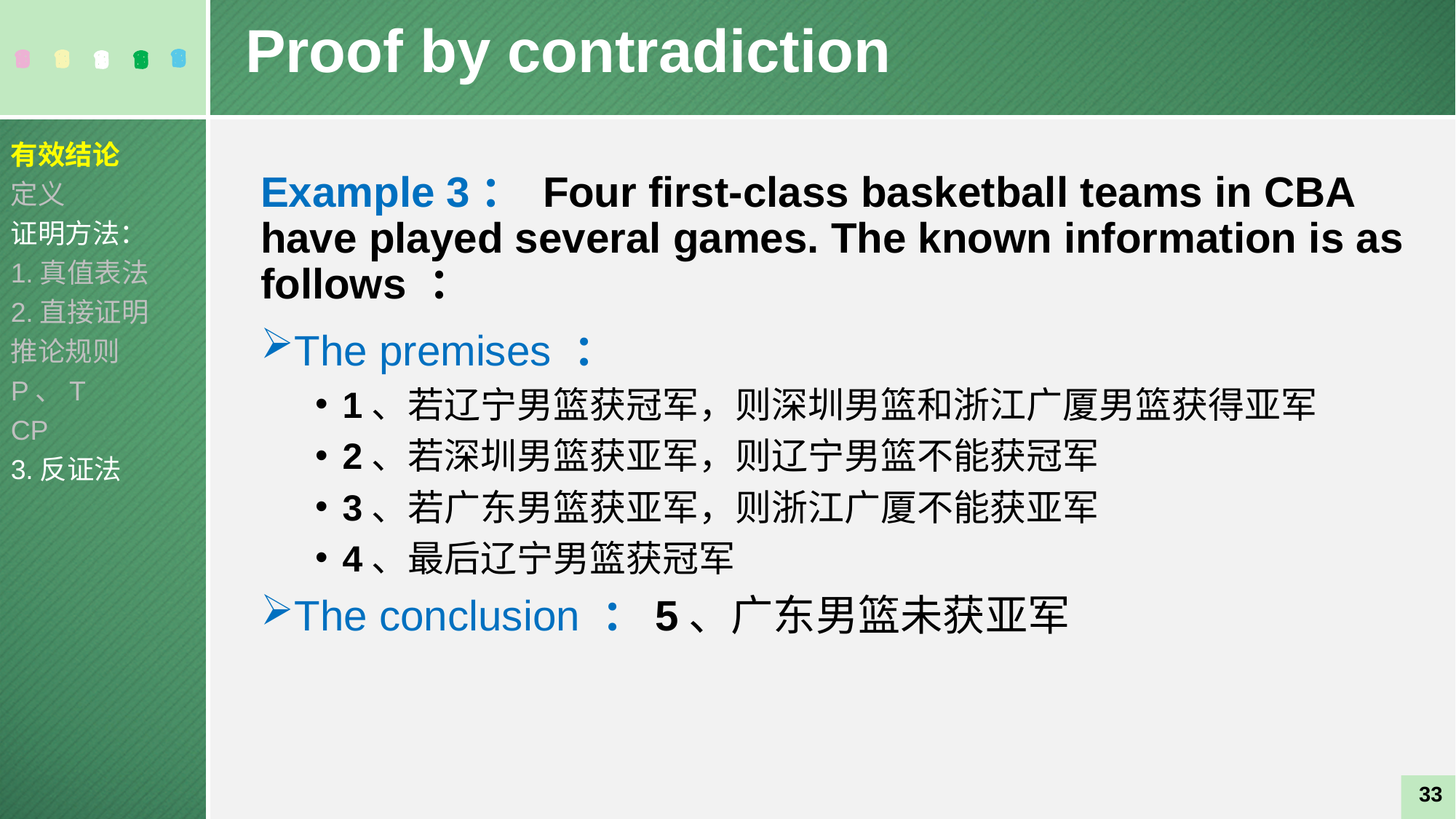

Proof by contradiction

有效结论
定义
证明方法：
1.真值表法
2.直接证明
推论规则
P、T
CP
3.反证法

Example 3： Four first-class basketball teams in CBA have played several games. The known information is as follows ：
The premises ：
1、若辽宁男篮获冠军，则深圳男篮和浙江广厦男篮获得亚军
2、若深圳男篮获亚军，则辽宁男篮不能获冠军
3、若广东男篮获亚军，则浙江广厦不能获亚军
4、最后辽宁男篮获冠军
The conclusion ：5、广东男篮未获亚军